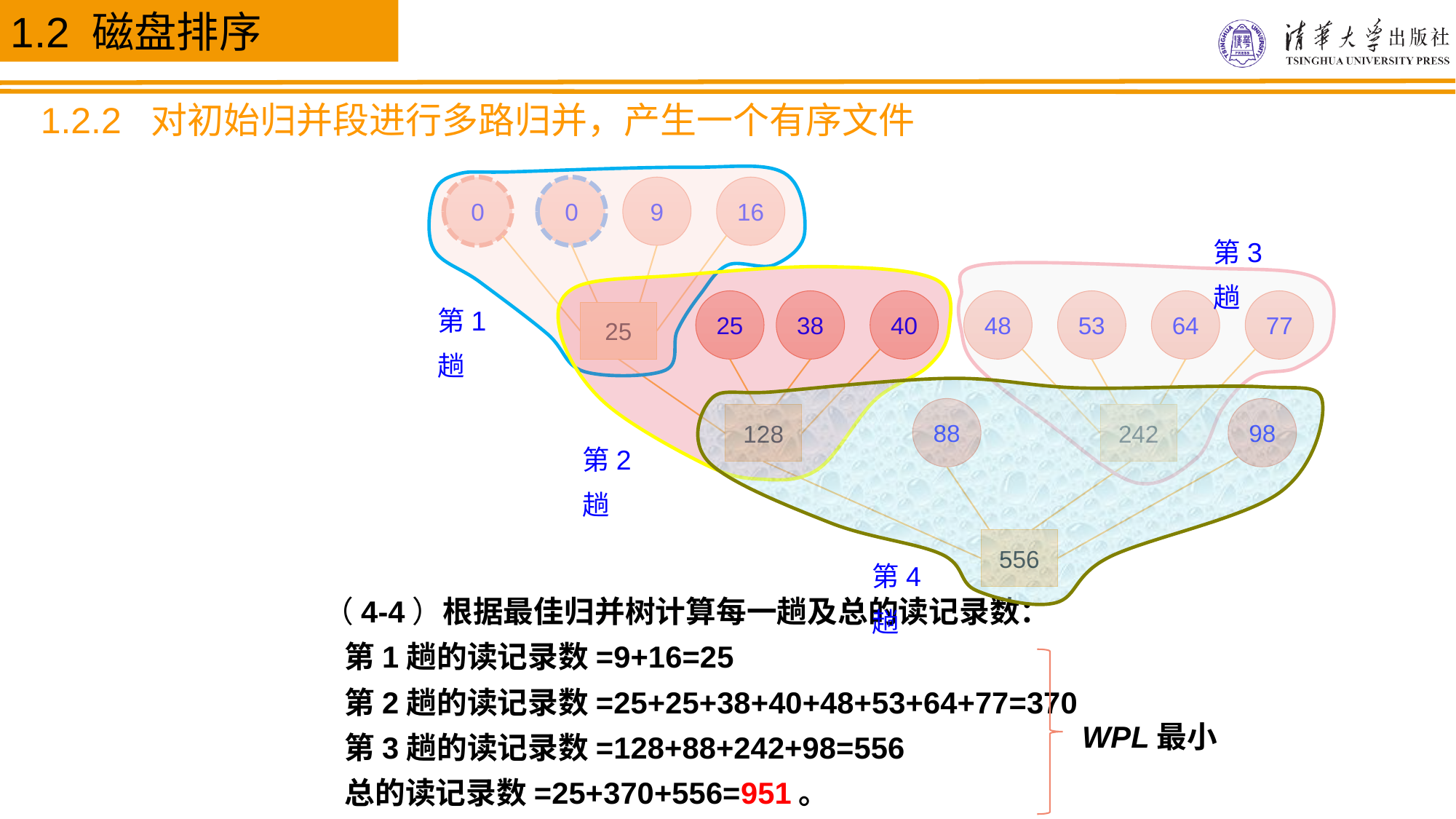

1.2 磁盘排序
1.2.2  对初始归并段进行多路归并，产生一个有序文件

0
0
9
16
25
38
40
48
53
64
77
25
88
98
128
242
556
第3趟

第1趟

第2趟
（4）根据最佳归并树计算每一趟及总的读记录数：
  第1趟的读记录数=9+16=25
  第2趟的读记录数=25+25+38+40+48+53+64+77=370
  第3趟的读记录数=128+88+242+98=556
  总的读记录数=25+370+556=951。
第4趟
（4-4）根据最佳归并树计算每一趟及总的读记录数：
  第1趟的读记录数=9+16=25
  第2趟的读记录数=25+25+38+40+48+53+64+77=370
  第3趟的读记录数=128+88+242+98=556
  总的读记录数=25+370+556=951。

WPL最小